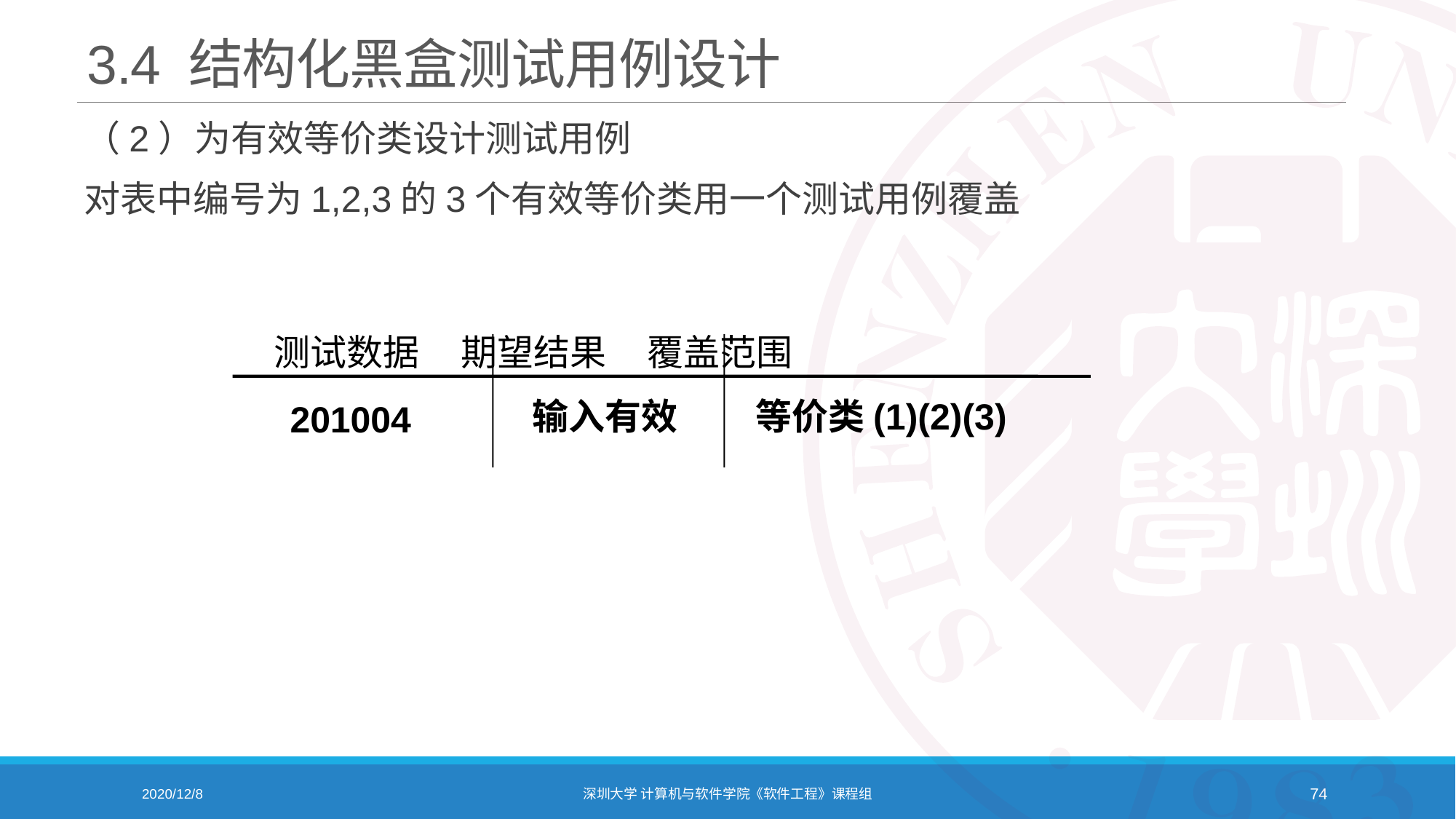

# 3.4 结构化黑盒测试用例设计
（2）为有效等价类设计测试用例
对表中编号为1,2,3的3个有效等价类用一个测试用例覆盖

  测试数据     期望结果     覆盖范围

等价类(1)(2)(3)

输入有效
201004

2020/12/8
深圳大学 计算机与软件学院《软件工程》课程组
74